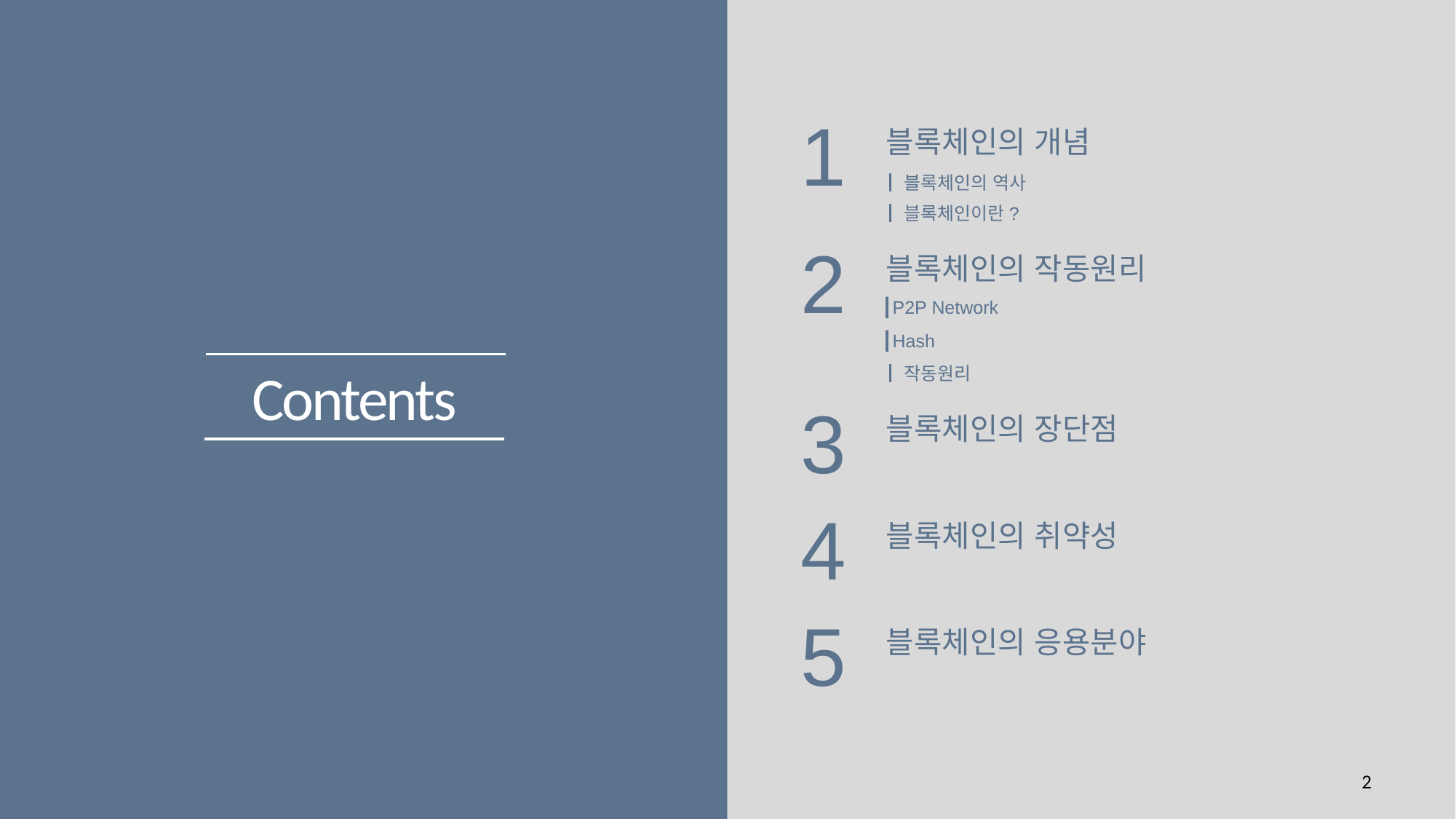

1
블록체인의 개념
┃블록체인의 역사
┃블록체인이란?
2
블록체인의 작동원리
┃P2P Network
┃Hash
┃작동원리
Contents
3
블록체인의 장단점
4
블록체인의 취약성
5
블록체인의 응용분야
2